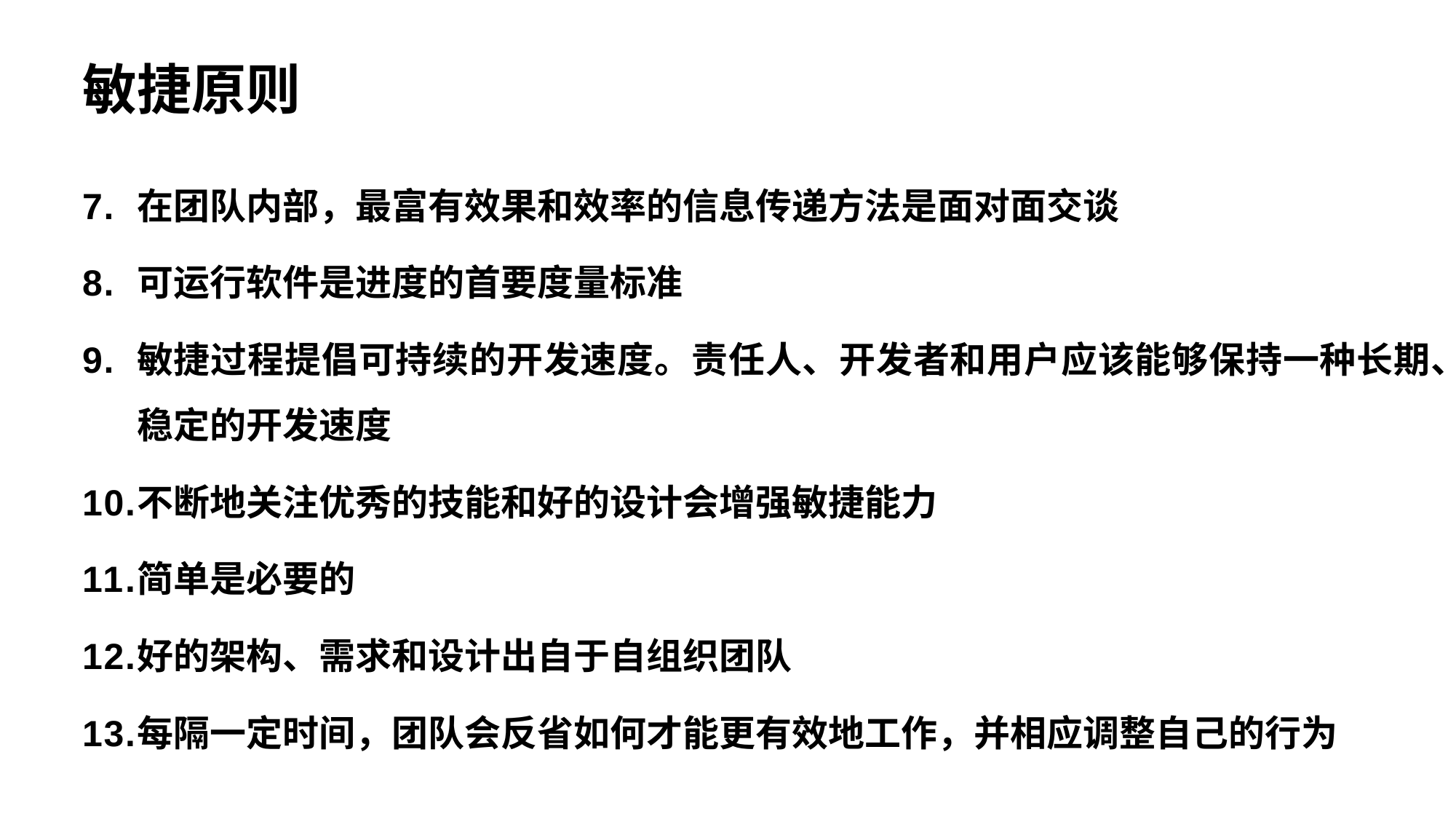

敏捷原则
在团队内部，最富有效果和效率的信息传递方法是面对面交谈
可运行软件是进度的首要度量标准
敏捷过程提倡可持续的开发速度。责任人、开发者和用户应该能够保持一种长期、稳定的开发速度
不断地关注优秀的技能和好的设计会增强敏捷能力
简单是必要的
好的架构、需求和设计出自于自组织团队
每隔一定时间，团队会反省如何才能更有效地工作，并相应调整自己的行为